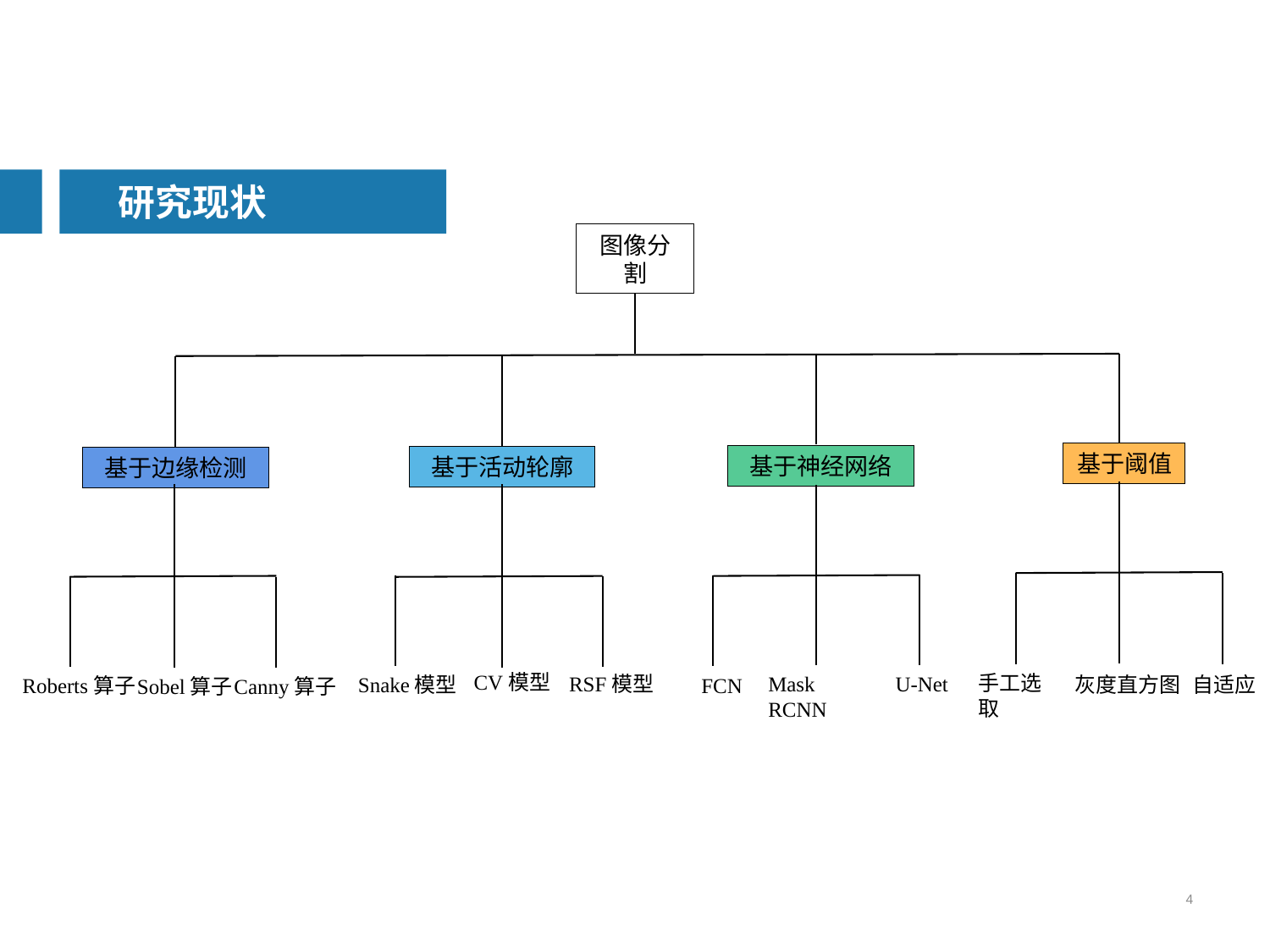

研究现状
图像分割
基于阈值
基于神经网络
基于活动轮廓
基于边缘检测
CV模型
手工选取
RSF模型
Mask RCNN
U-Net
Snake模型
灰度直方图
自适应
FCN
Roberts算子
Sobel算子
Canny算子
4